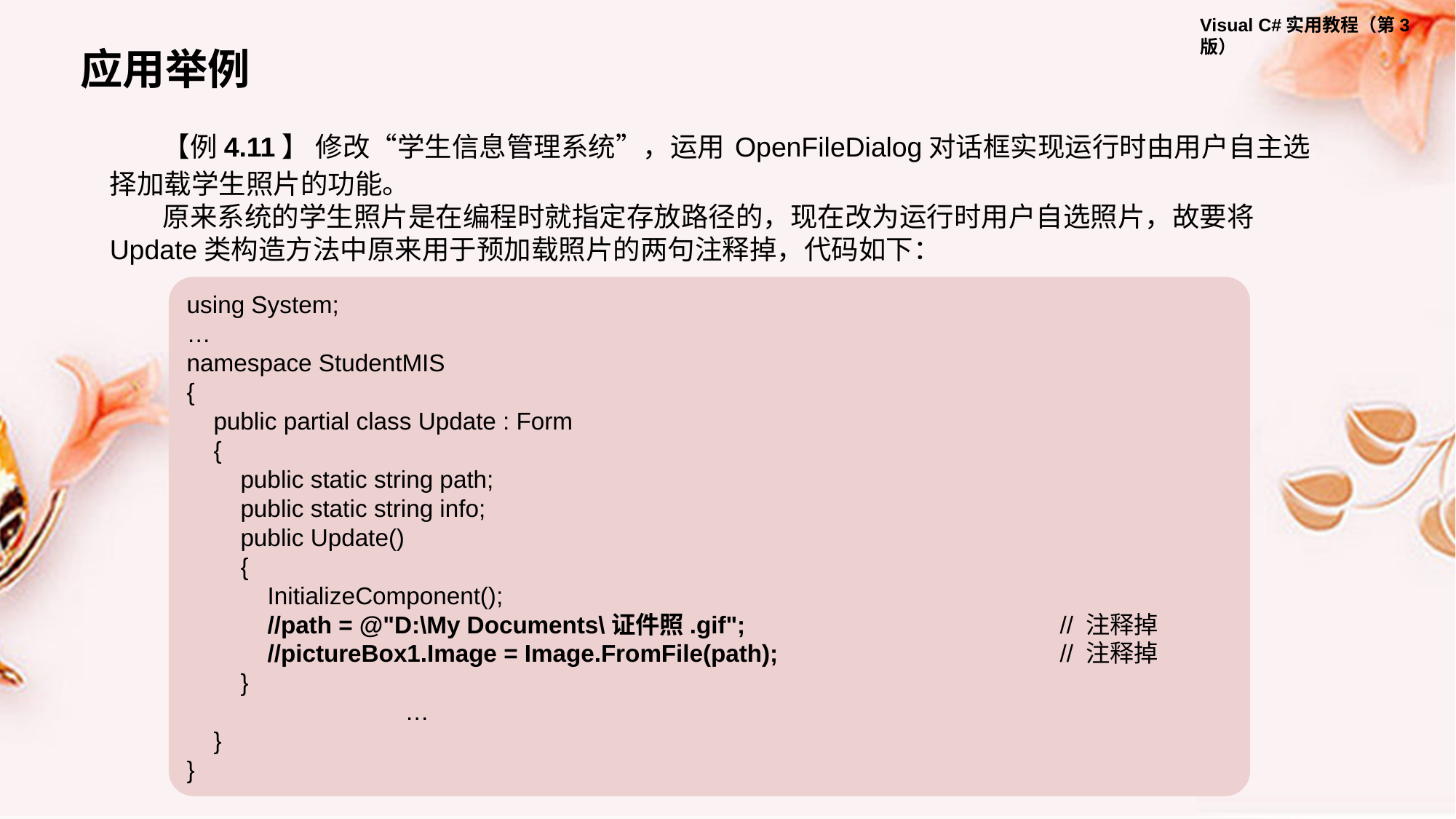

应用举例
【例4.11】 修改“学生信息管理系统”，运用 OpenFileDialog对话框实现运行时由用户自主选择加载学生照片的功能。
原来系统的学生照片是在编程时就指定存放路径的，现在改为运行时用户自选照片，故要将Update类构造方法中原来用于预加载照片的两句注释掉，代码如下：
using System;
…
namespace StudentMIS
{
    public partial class Update : Form
    {
        public static string path;
        public static string info;
        public Update()
        {
            InitializeComponent();
            //path = @"D:\My Documents\证件照.gif";			// 注释掉
            //pictureBox1.Image = Image.FromFile(path);			// 注释掉
        }
		…
    }
}